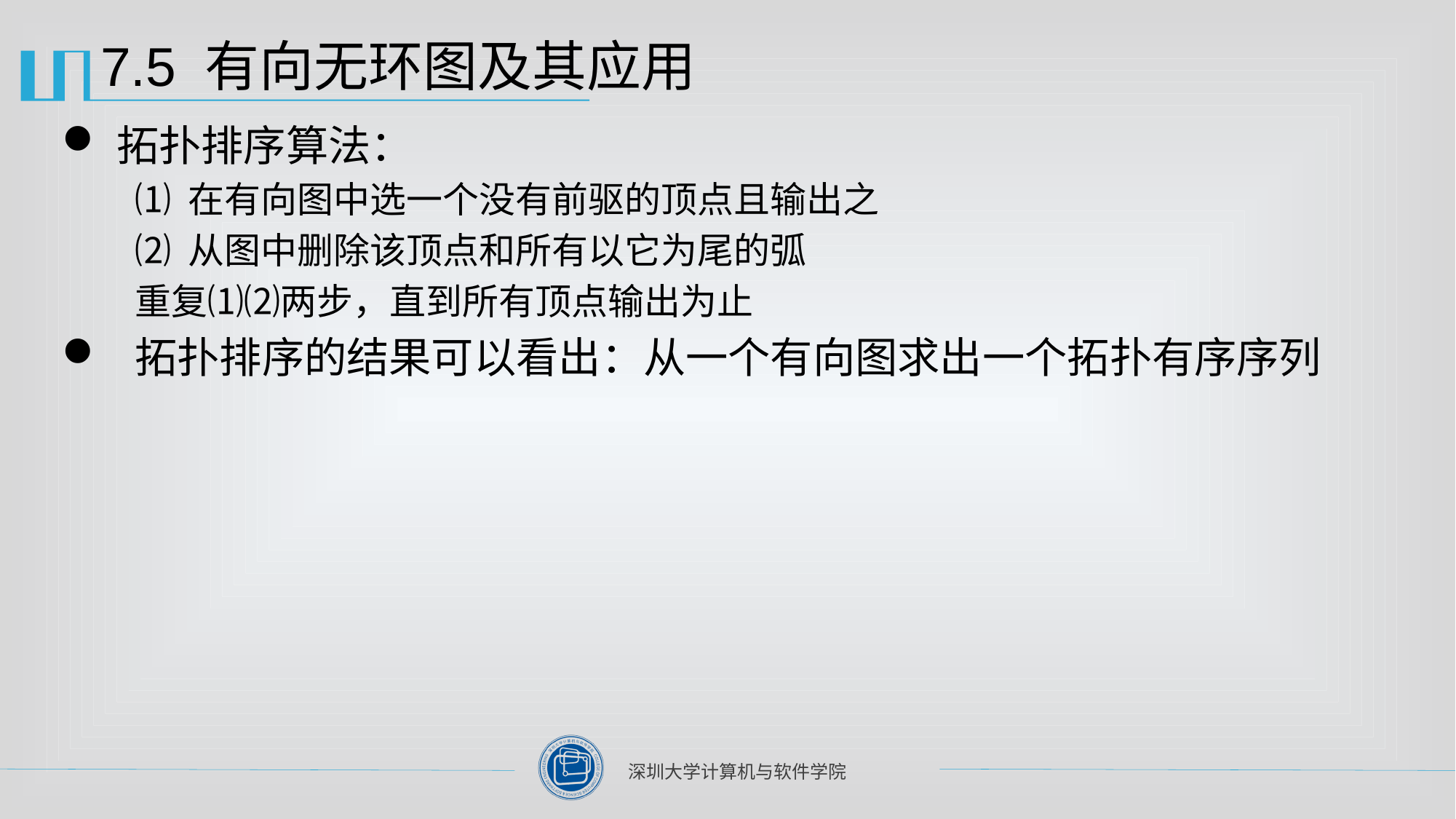

# 7.5 有向无环图及其应用
拓扑排序算法：
⑴ 在有向图中选一个没有前驱的顶点且输出之
⑵ 从图中删除该顶点和所有以它为尾的弧
重复⑴⑵两步，直到所有顶点输出为止
拓扑排序的结果可以看出：从一个有向图求出一个拓扑有序序列

99